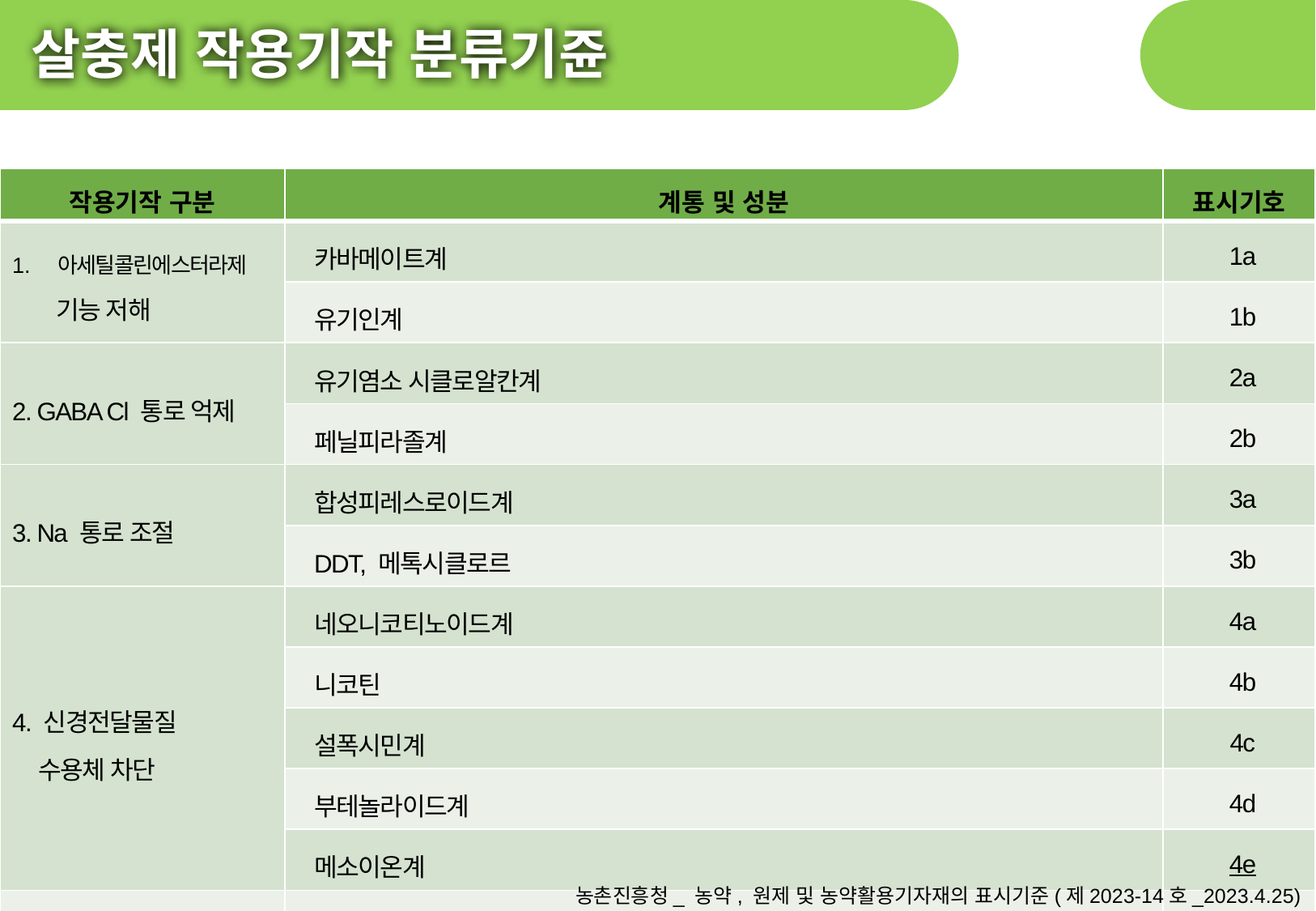

살충제 작용기작 분류기쥰
| 작용기작 구분 | 계통 및 성분 | 표시기호 |
| --- | --- | --- |
| 아세틸콜린에스터라제 기능 저해 | 카바메이트계 | 1a |
|  | 유기인계 | 1b |
| 2. GABA Cl 통로 억제 | 유기염소 시클로알칸계 | 2a |
|  | 페닐피라졸계 | 2b |
| 3. Na 통로 조절 | 합성피레스로이드계 | 3a |
|  | DDT, 메톡시클로르 | 3b |
| 4. 신경전달물질 수용체 차단 | 네오니코티노이드계 | 4a |
|  | 니코틴 | 4b |
|  | 설폭시민계 | 4c |
|  | 부테놀라이드계 | 4d |
|  | 메소이온계 | 4e |
| 5. 신경전달물질 수용체 기능 활성화 | 스피노신계 | 5 |
| 6. Cl 통로 활성화 | 아버멕틴계, 밀베마이신계 | 6 |
농촌진흥청_ 농약, 원제 및 농약활용기자재의 표시기준(제2023-14호_2023.4.25)